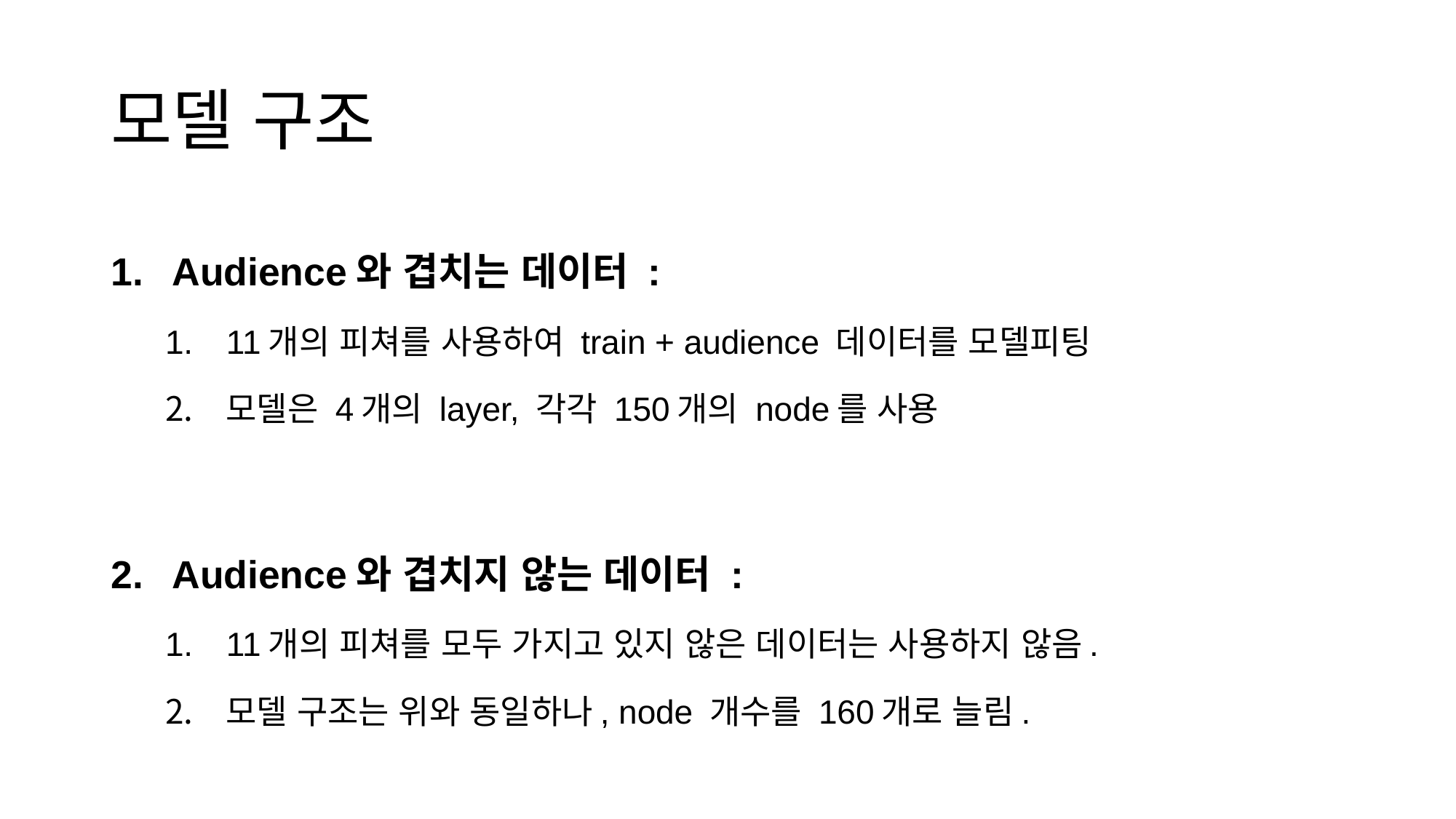

# 모델 구조
Audience와 겹치는 데이터 :
11개의 피쳐를 사용하여 train + audience 데이터를 모델피팅
모델은 4개의 layer, 각각 150개의 node를 사용

Audience와 겹치지 않는 데이터 :
11개의 피쳐를 모두 가지고 있지 않은 데이터는 사용하지 않음.
모델 구조는 위와 동일하나, node 개수를 160개로 늘림.